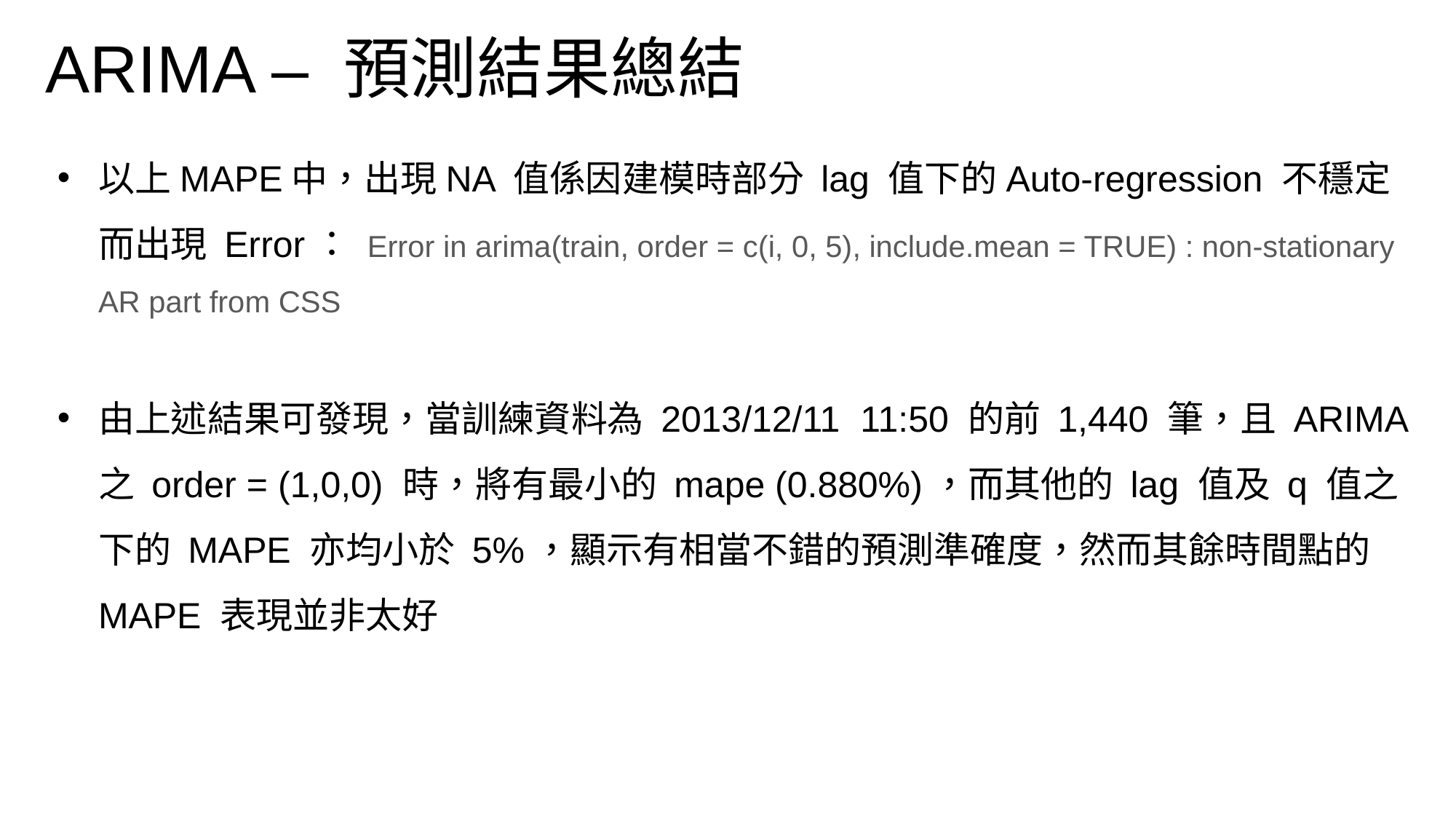

ARIMA – 預測結果總結
以上MAPE中，出現NA 值係因建模時部分 lag 值下的Auto-regression 不穩定而出現 Error： Error in arima(train, order = c(i, 0, 5), include.mean = TRUE) : non-stationary AR part from CSS

由上述結果可發現，當訓練資料為 2013/12/11  11:50 的前 1,440 筆，且 ARIMA 之 order = (1,0,0) 時，將有最小的 mape (0.880%)，而其他的 lag 值及 q 值之下的 MAPE 亦均小於 5%，顯示有相當不錯的預測準確度，然而其餘時間點的 MAPE 表現並非太好